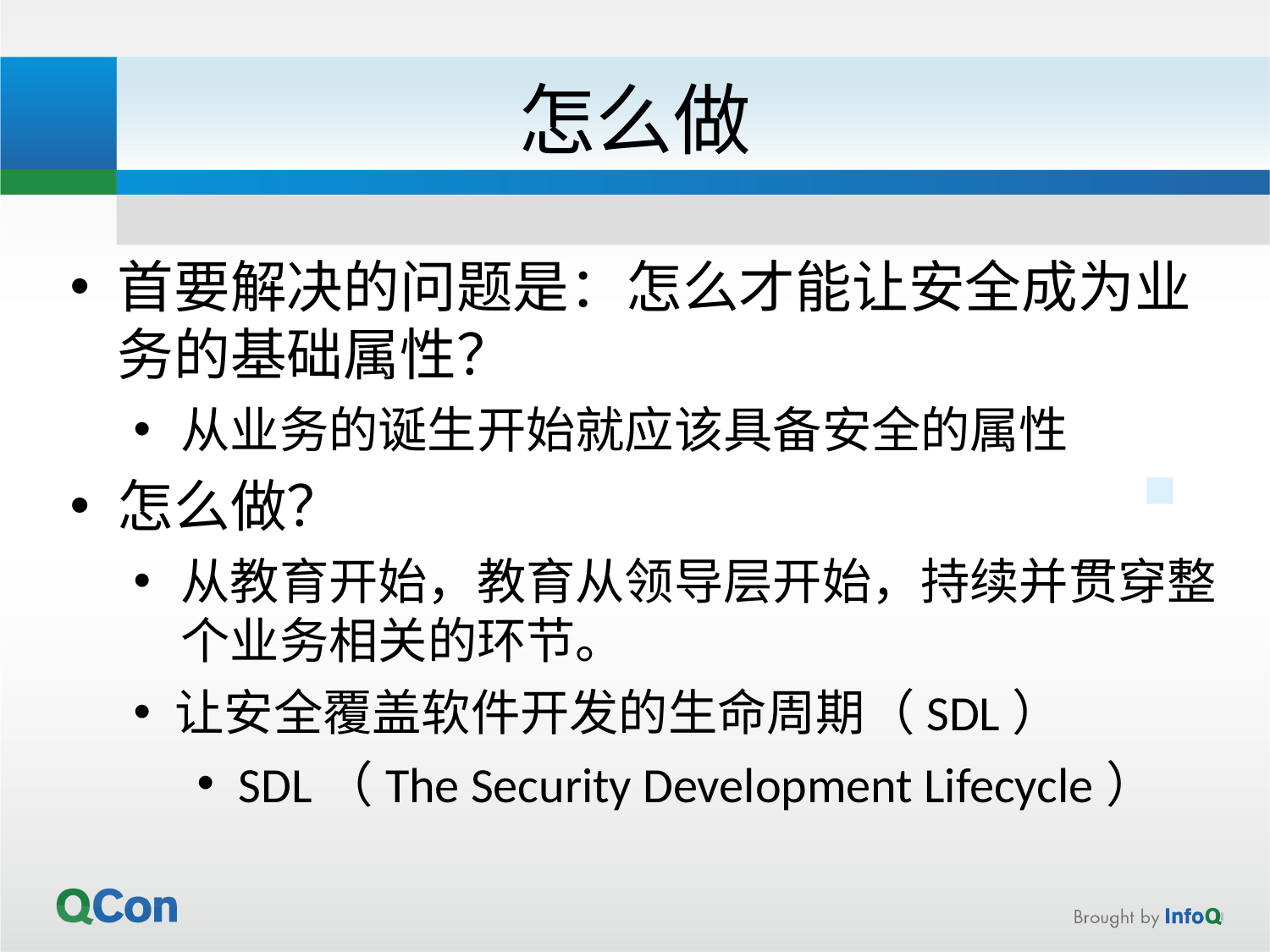

# 怎么做
首要解决的问题是：怎么才能让安全成为业务的基础属性？
从业务的诞生开始就应该具备安全的属性
怎么做？
从教育开始，教育从领导层开始，持续并贯穿整个业务相关的环节。
让安全覆盖软件开发的生命周期（SDL）
SDL（The Security Development Lifecycle）
37